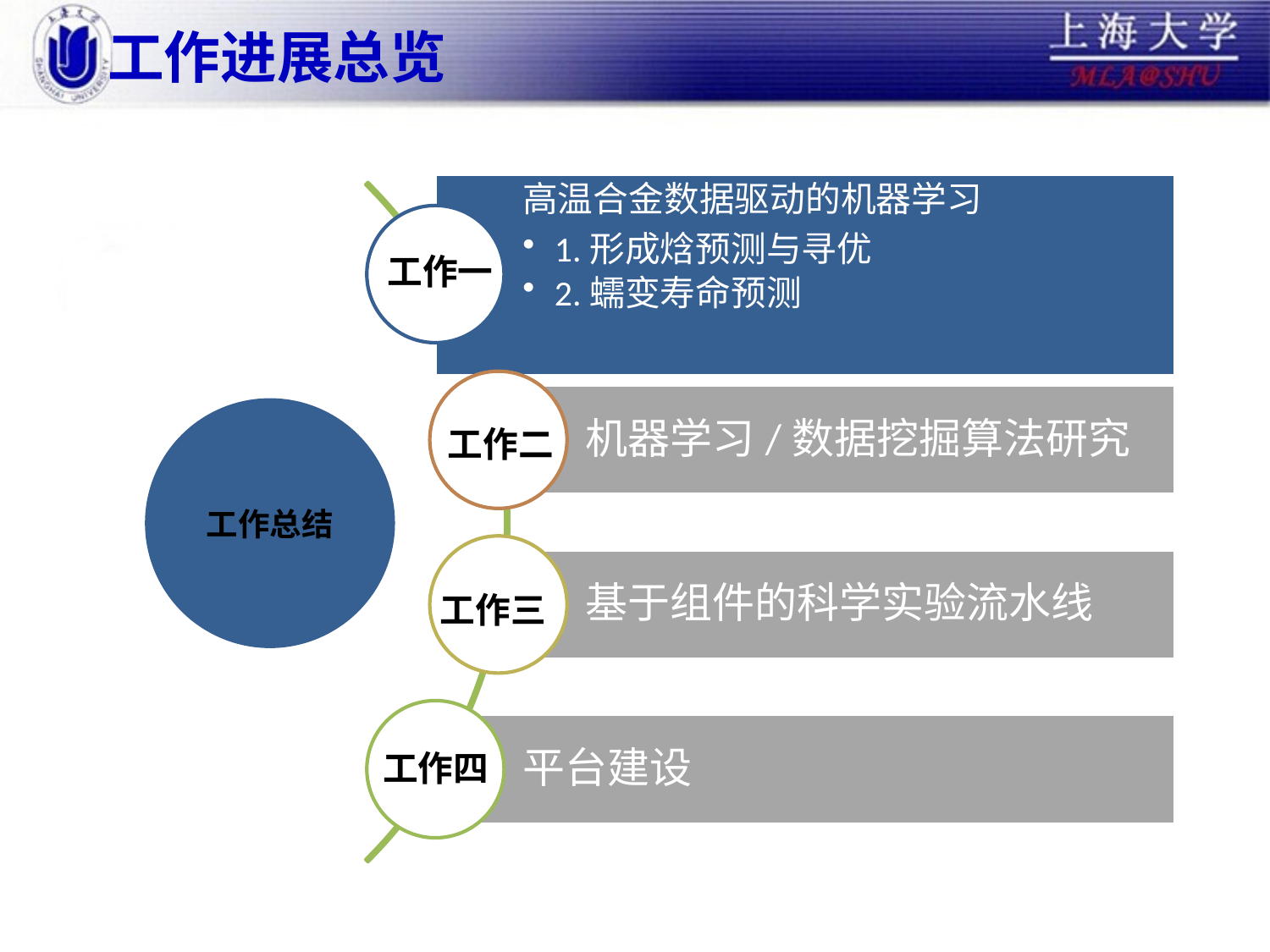

# 工作进展总览
高温合金数据驱动的机器学习
1.形成焓预测与寻优
2.蠕变寿命预测
机器学习/数据挖掘算法研究
基于组件的科学实验流水线
平台建设
工作一
工作总结
工作二
工作三
工作四